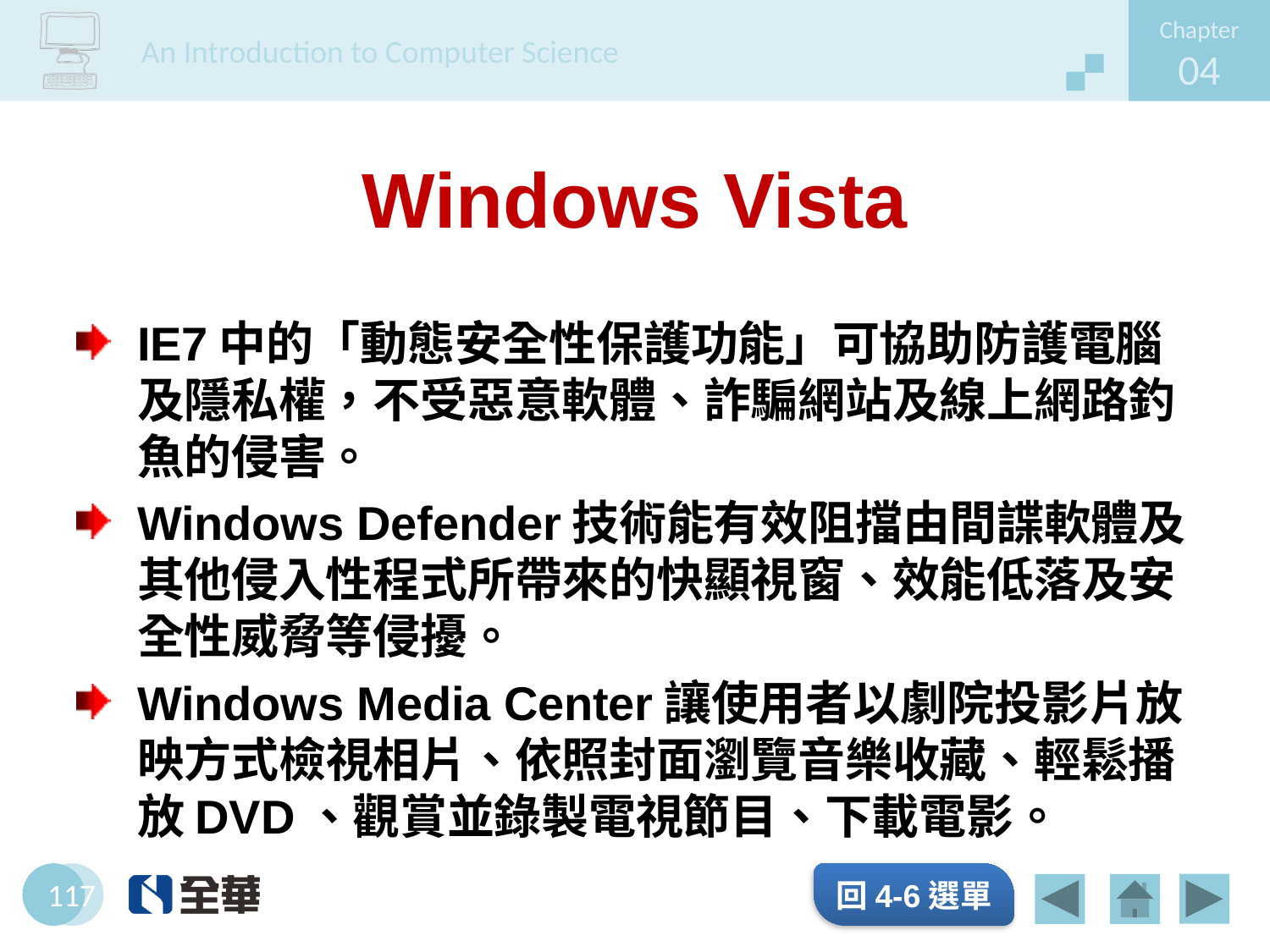

# Windows Vista
IE7中的「動態安全性保護功能」可協助防護電腦及隱私權，不受惡意軟體、詐騙網站及線上網路釣魚的侵害。
Windows Defender技術能有效阻擋由間諜軟體及其他侵入性程式所帶來的快顯視窗、效能低落及安全性威脅等侵擾。
Windows Media Center讓使用者以劇院投影片放映方式檢視相片、依照封面瀏覽音樂收藏、輕鬆播放DVD、觀賞並錄製電視節目、下載電影。
回4-6選單